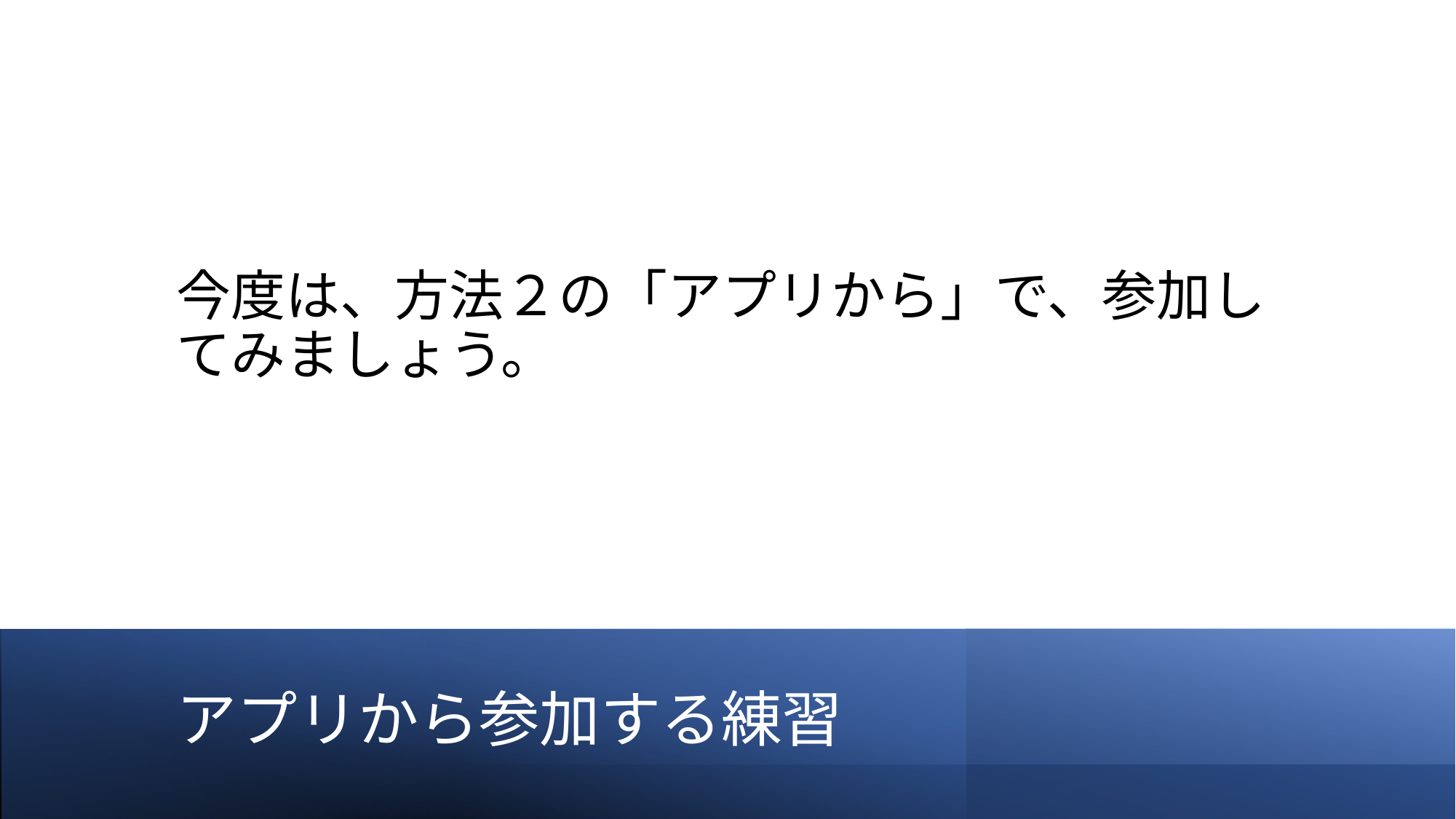

今度は、方法２の「アプリから」で、参加してみましょう。

# アプリから参加する練習